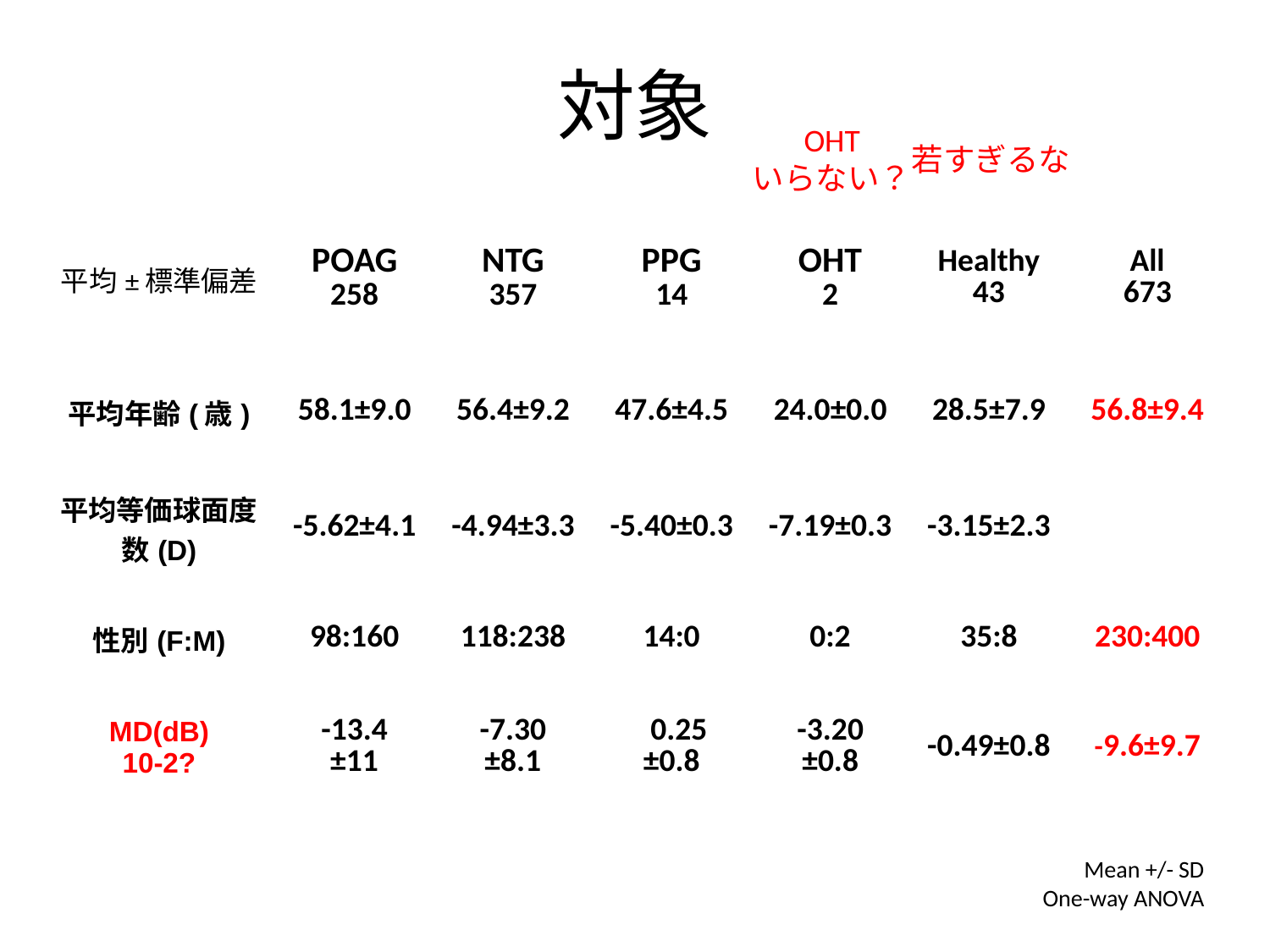

# 対象
OHT
いらない？
若すぎるな
| 平均±標準偏差 | POAG 258 | NTG 357 | PPG 14 | OHT 2 | Healthy 43 | All 673 |
| --- | --- | --- | --- | --- | --- | --- |
| 平均年齢(歳) | 58.1±9.0 | 56.4±9.2 | 47.6±4.5 | 24.0±0.0 | 28.5±7.9 | 56.8±9.4 |
| 平均等価球面度数(D) | -5.62±4.1 | -4.94±3.3 | -5.40±0.3 | -7.19±0.3 | -3.15±2.3 |  |
| 性別(F:M) | 98:160 | 118:238 | 14:0 | 0:2 | 35:8 | 230:400 |
| MD(dB) 10-2? | -13.4 ±11 | -7.30 ±8.1 | 0.25 ±0.8 | -3.20 ±0.8 | -0.49±0.8 | -9.6±9.7 |

Mean +/- SD
One-way ANOVA